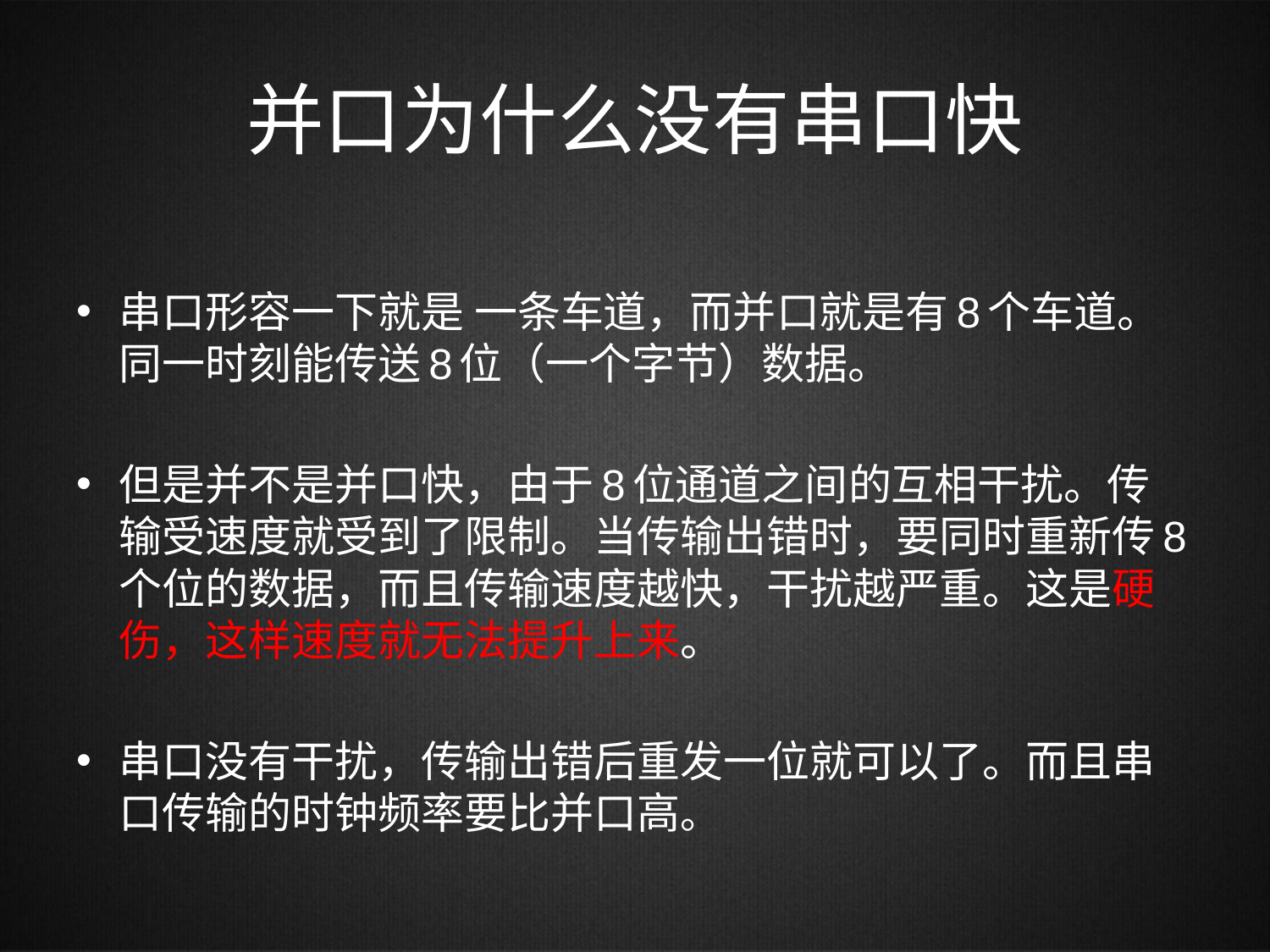

# 并口为什么没有串口快

串口形容一下就是 一条车道，而并口就是有8个车道。同一时刻能传送8位（一个字节）数据。

但是并不是并口快，由于8位通道之间的互相干扰。传输受速度就受到了限制。当传输出错时，要同时重新传8个位的数据，而且传输速度越快，干扰越严重。这是硬伤，这样速度就无法提升上来。

串口没有干扰，传输出错后重发一位就可以了。而且串口传输的时钟频率要比并口高。